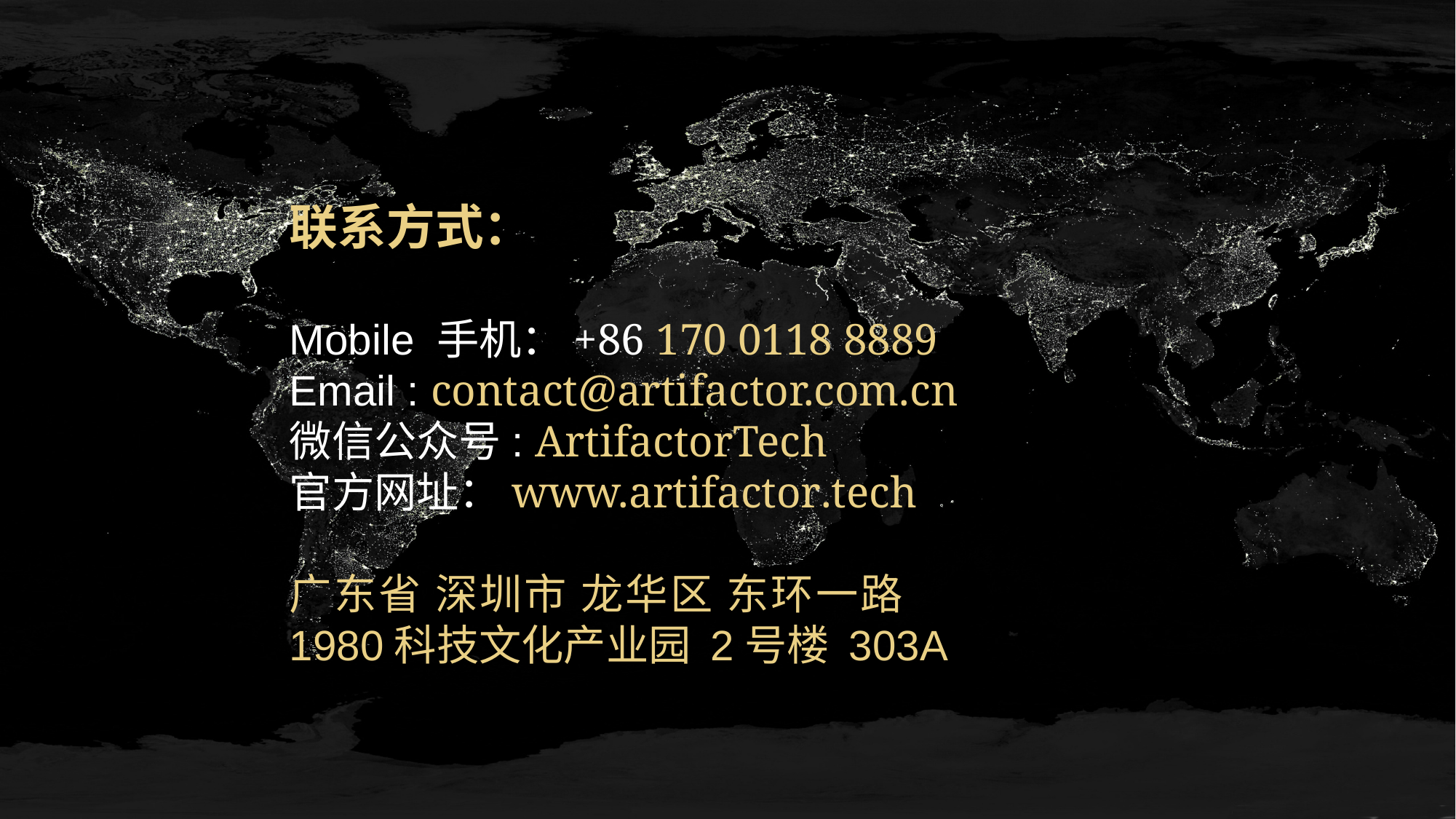

联系方式：

Mobile 手机：+86 170 0118 8889
Email : contact@artifactor.com.cn
微信公众号: ArtifactorTech
官方网址：www.artifactor.tech

广东省 深圳市 龙华区 东环一路
1980科技文化产业园 2号楼 303A